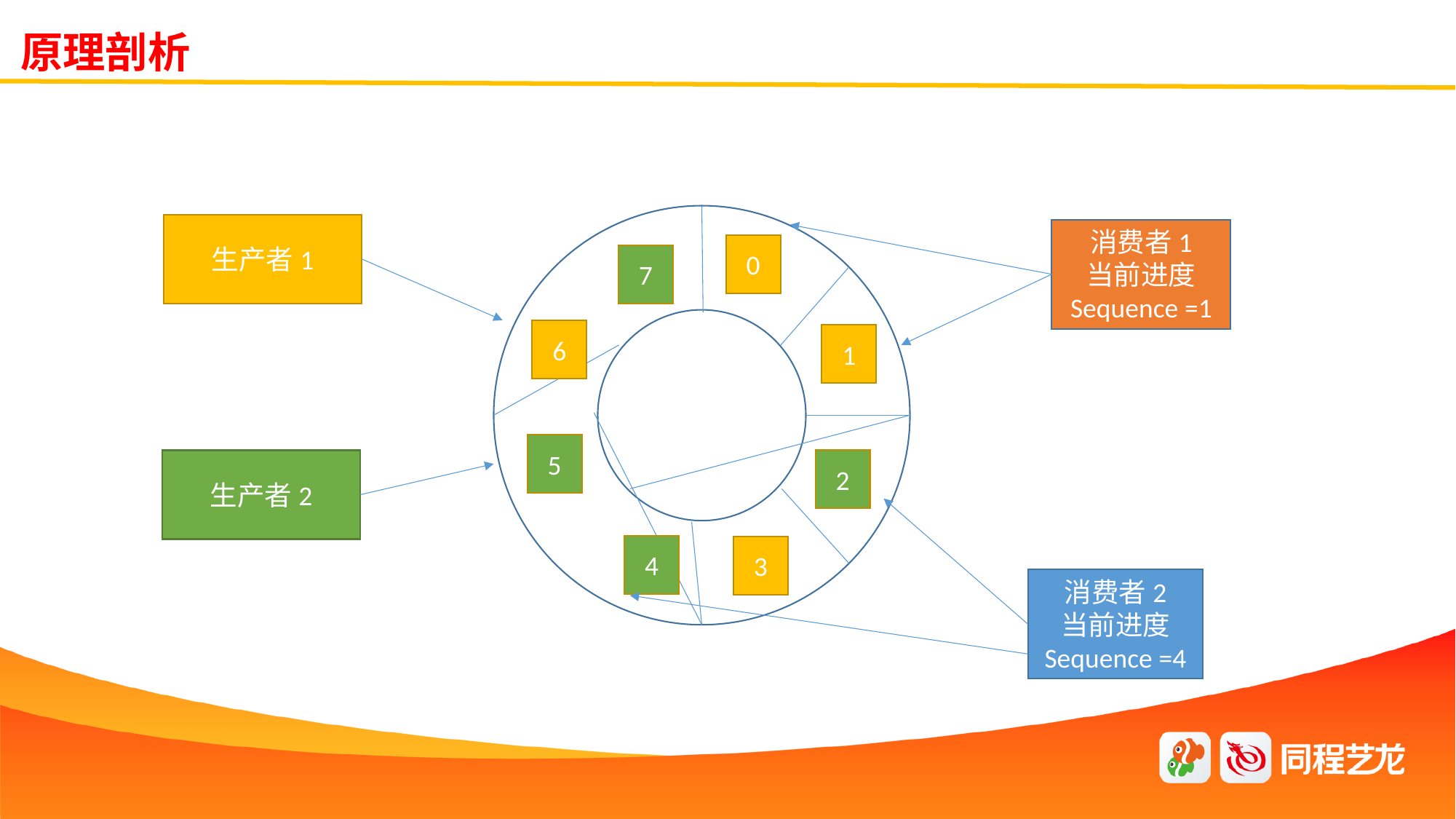

原理剖析

生产者1
消费者1
当前进度
Sequence =1
0
7
6
1
5
2
生产者2
4
3

消费者2
当前进度
Sequence =4